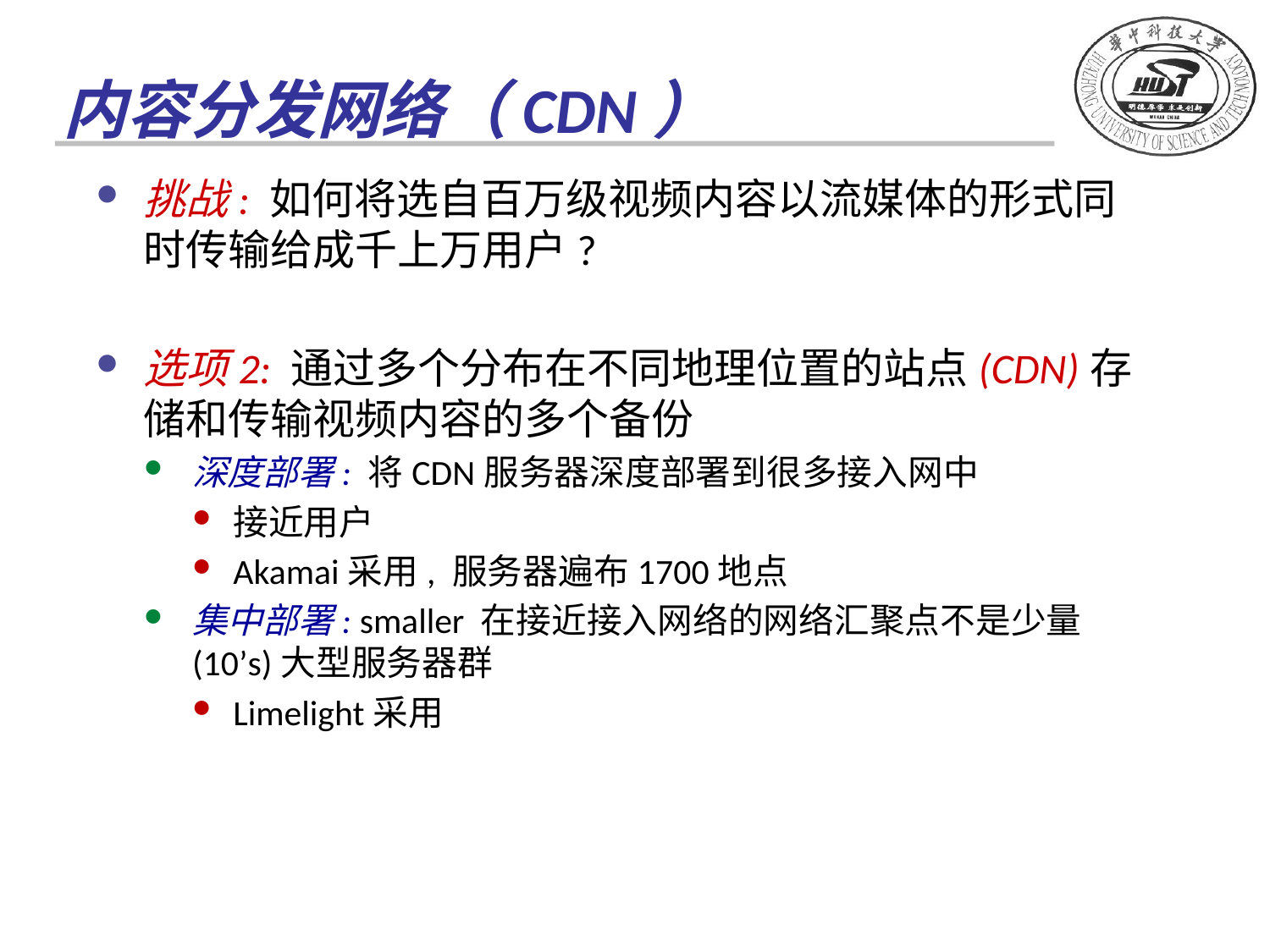

# 内容分发网络（CDN）
挑战: 如何将选自百万级视频内容以流媒体的形式同时传输给成千上万用户?

选项2: 通过多个分布在不同地理位置的站点(CDN)存储和传输视频内容的多个备份
深度部署: 将CDN服务器深度部署到很多接入网中
接近用户
Akamai采用, 服务器遍布1700地点
集中部署: smaller 在接近接入网络的网络汇聚点不是少量 (10’s)大型服务器群
Limelight采用